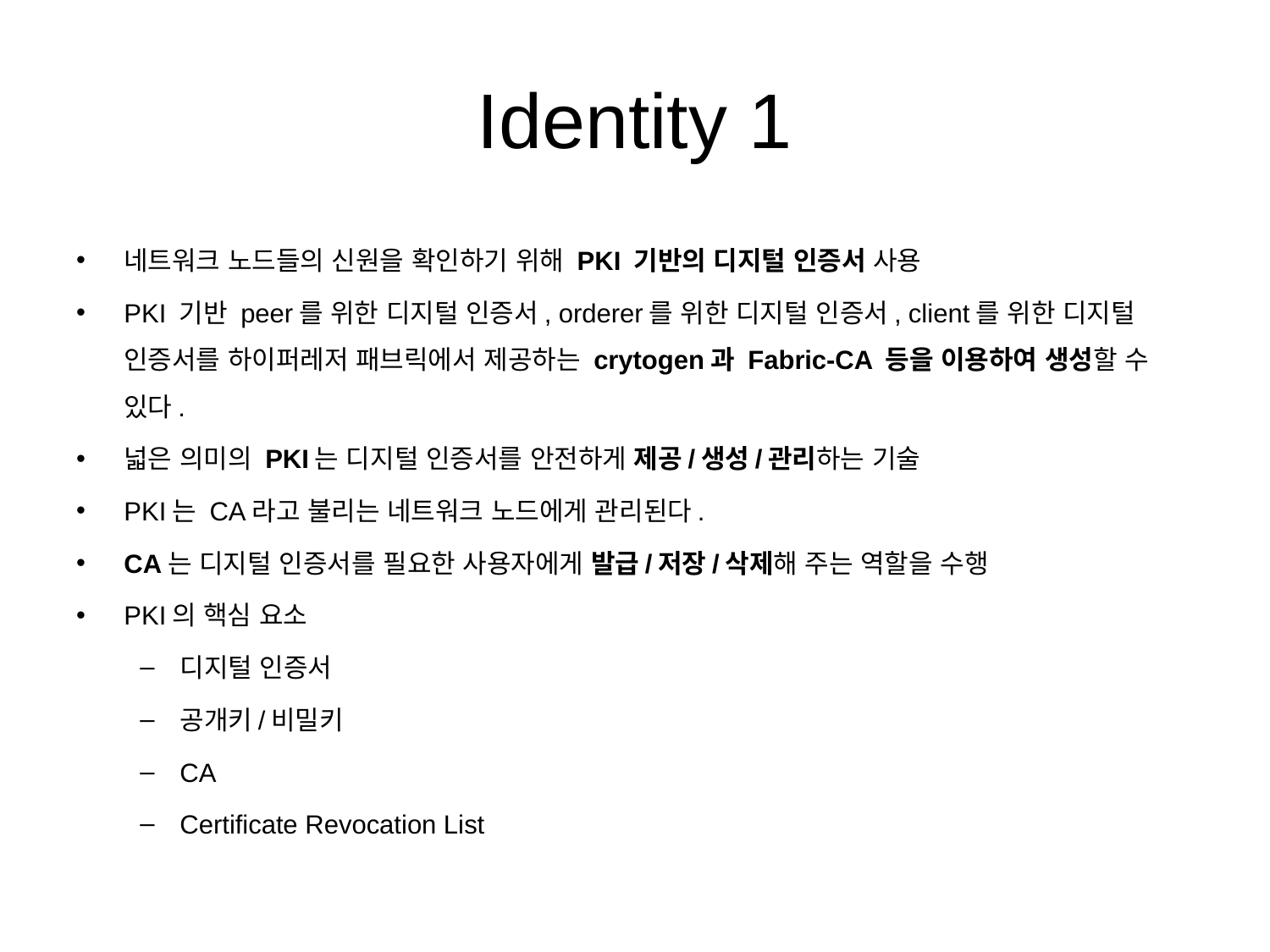

# Identity 1
네트워크 노드들의 신원을 확인하기 위해 PKI 기반의 디지털 인증서 사용
PKI 기반 peer를 위한 디지털 인증서, orderer를 위한 디지털 인증서, client를 위한 디지털 인증서를 하이퍼레저 패브릭에서 제공하는 crytogen과 Fabric-CA 등을 이용하여 생성할 수 있다.
넓은 의미의 PKI는 디지털 인증서를 안전하게 제공/생성/관리하는 기술
PKI는 CA라고 불리는 네트워크 노드에게 관리된다.
CA는 디지털 인증서를 필요한 사용자에게 발급/저장/삭제해 주는 역할을 수행
PKI의 핵심 요소
디지털 인증서
공개키/비밀키
CA
Certificate Revocation List